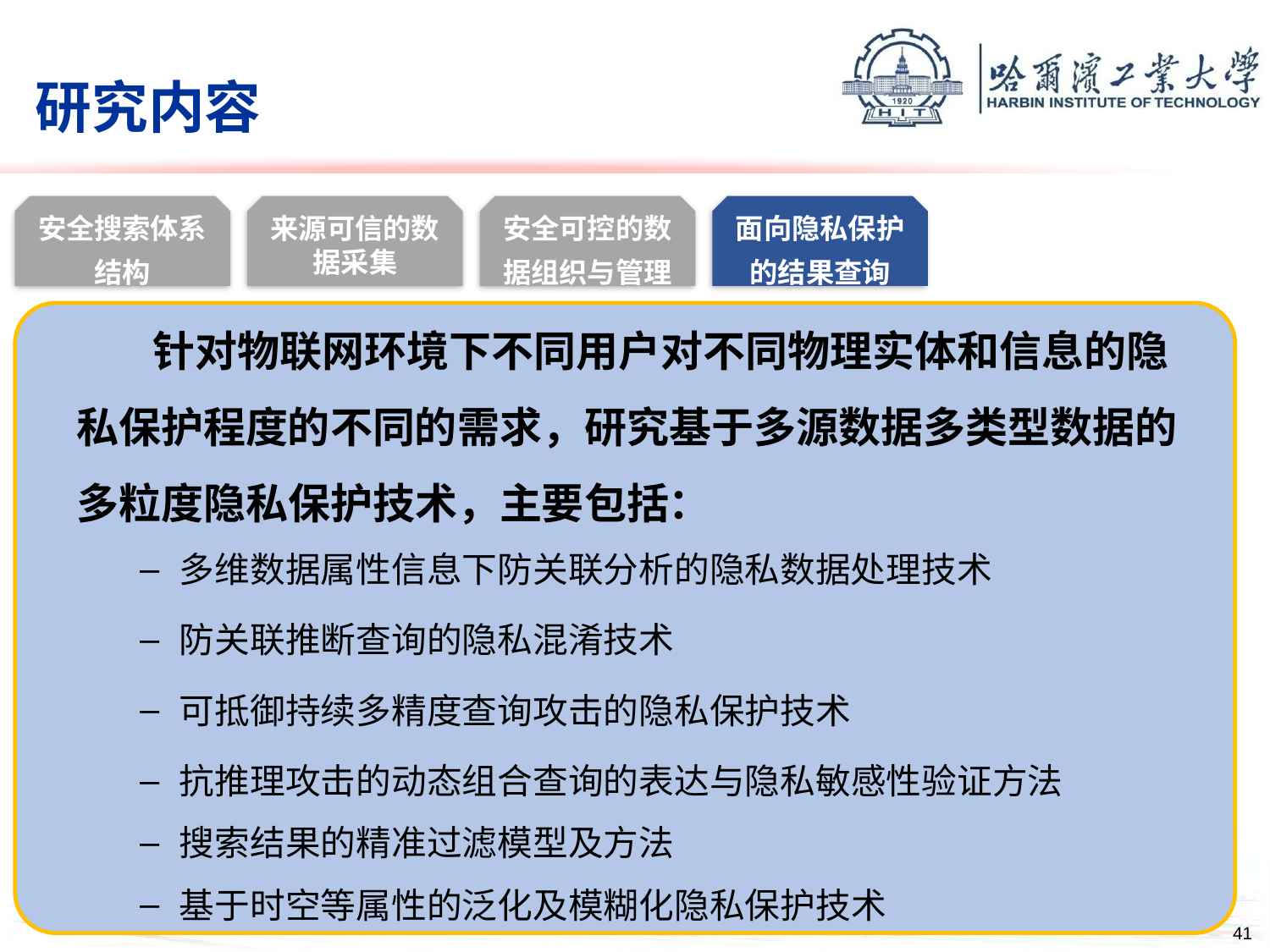

# 研究内容
安全搜索体系结构
来源可信的数据采集
安全可控的数据组织与管理
面向隐私保护的结果查询
       针对物联网环境下不同用户对不同物理实体和信息的隐私保护程度的不同的需求，研究基于多源数据多类型数据的多粒度隐私保护技术，主要包括：
多维数据属性信息下防关联分析的隐私数据处理技术
防关联推断查询的隐私混淆技术
可抵御持续多精度查询攻击的隐私保护技术
抗推理攻击的动态组合查询的表达与隐私敏感性验证方法
搜索结果的精准过滤模型及方法
基于时空等属性的泛化及模糊化隐私保护技术

9/28/14